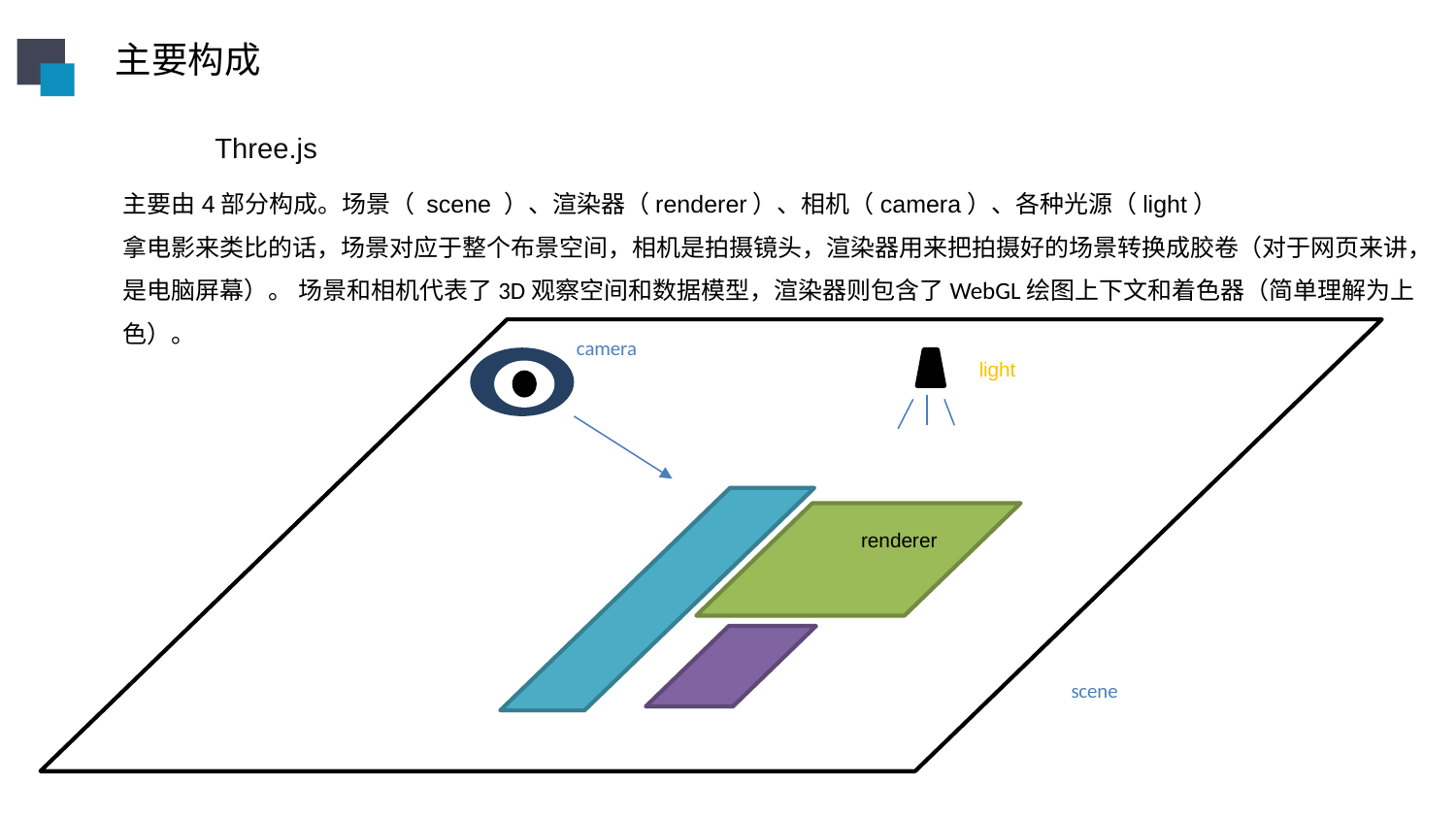

主要构成

Three.js
主要由4部分构成。场景（ scene ）、渲染器（renderer）、相机（camera）、各种光源（light）
拿电影来类比的话，场景对应于整个布景空间，相机是拍摄镜头，渲染器用来把拍摄好的场景转换成胶卷（对于网页来讲，是电脑屏幕）。 场景和相机代表了3D观察空间和数据模型，渲染器则包含了WebGL绘图上下文和着色器（简单理解为上色）。

camera

light

renderer

scene